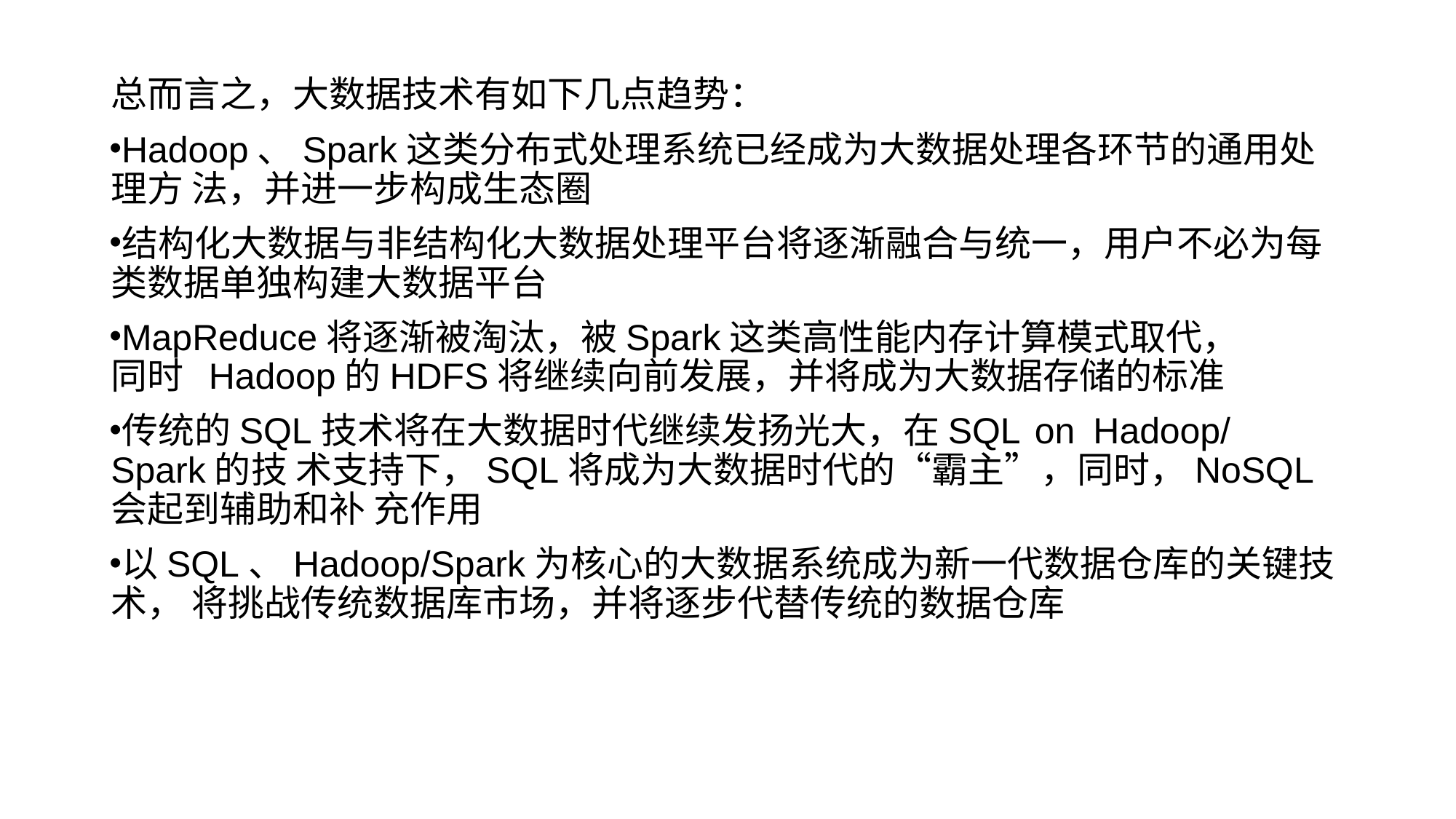

总而言之，大数据技术有如下几点趋势：
Hadoop、Spark这类分布式处理系统已经成为大数据处理各环节的通用处理方 法，并进一步构成生态圈
结构化大数据与非结构化大数据处理平台将逐渐融合与统一，用户不必为每 类数据单独构建大数据平台
MapReduce将逐渐被淘汰，被Spark这类高性能内存计算模式取代，同时  Hadoop的HDFS将继续向前发展，并将成为大数据存储的标准
传统的SQL技术将在大数据时代继续发扬光大，在SQL	on	Hadoop/Spark的技 术支持下，SQL将成为大数据时代的“霸主”，同时，NoSQL会起到辅助和补 充作用
以SQL、Hadoop/Spark为核心的大数据系统成为新一代数据仓库的关键技术， 将挑战传统数据库市场，并将逐步代替传统的数据仓库